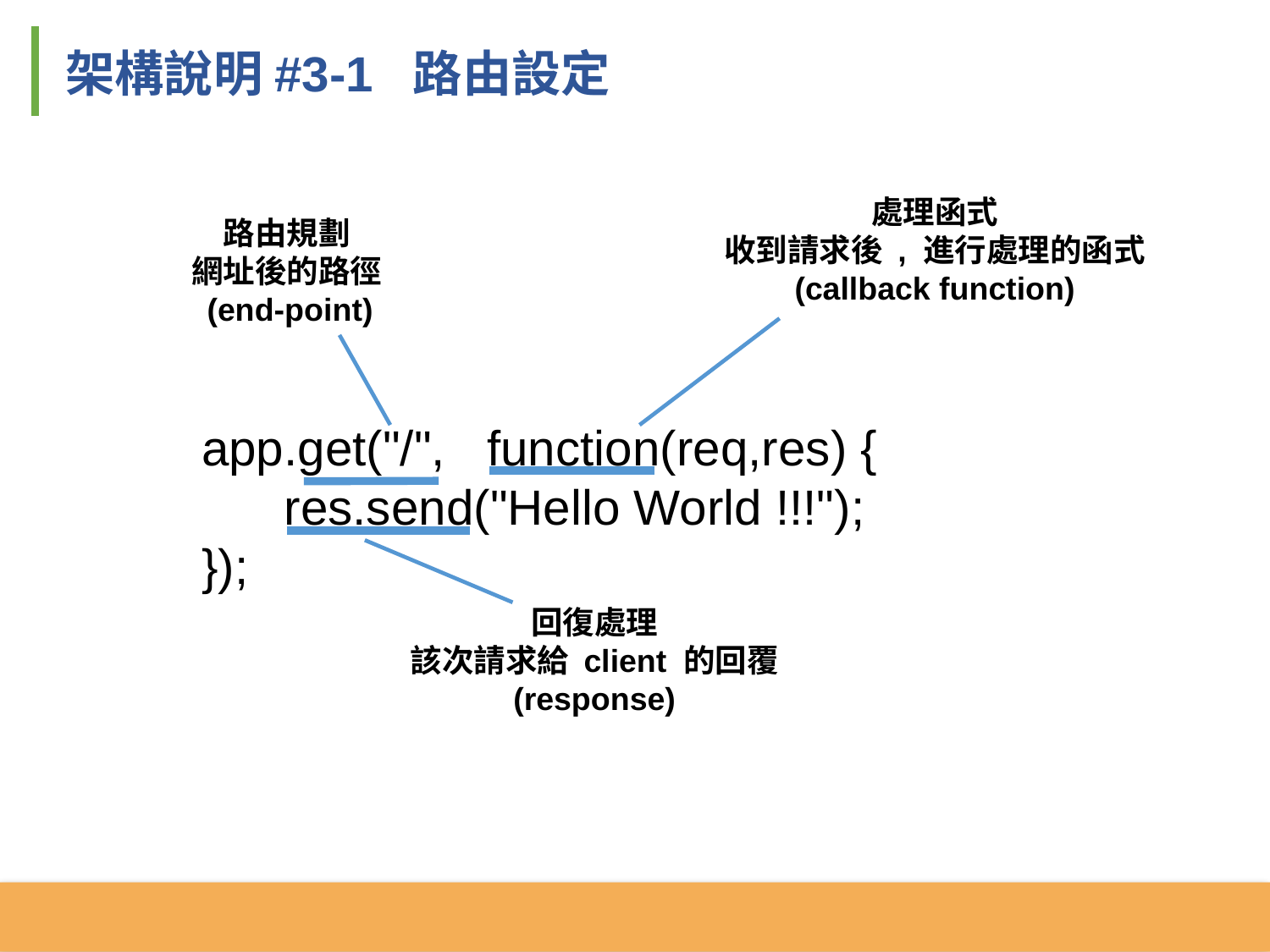

架構說明#3-1  路由設定
處理函式
收到請求後 , 進行處理的函式
(callback function)
路由規劃
網址後的路徑
(end-point)
app.get("/",   function(req,res) {
      res.send("Hello World !!!");
});
回復處理
該次請求給 client 的回覆
(response)